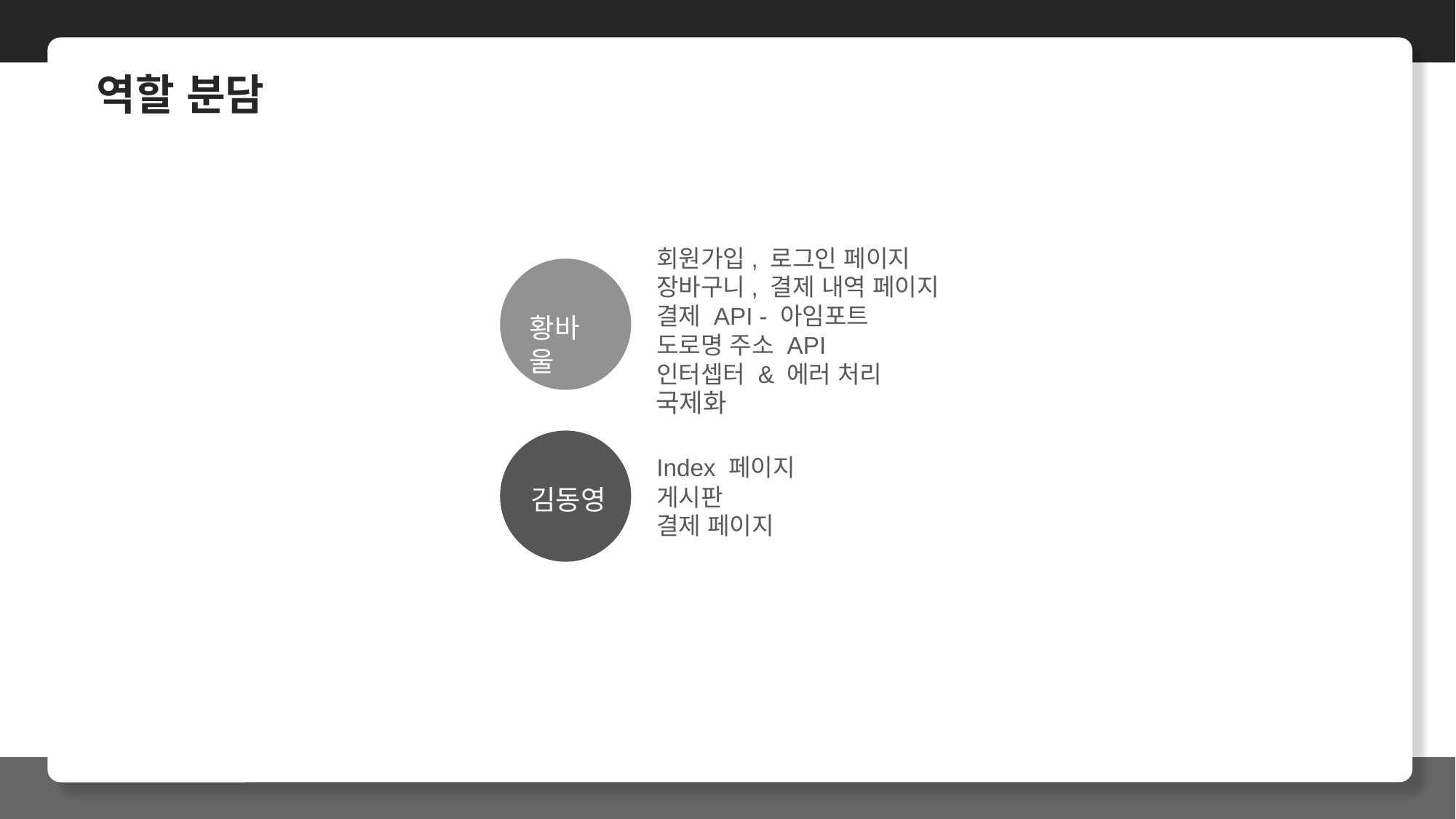

역할 분담
회원가입, 로그인 페이지
장바구니, 결제 내역 페이지
결제 API - 아임포트
도로명 주소 API
인터셉터 & 에러 처리
국제화

황바울

김동영
Index 페이지
게시판
결제 페이지